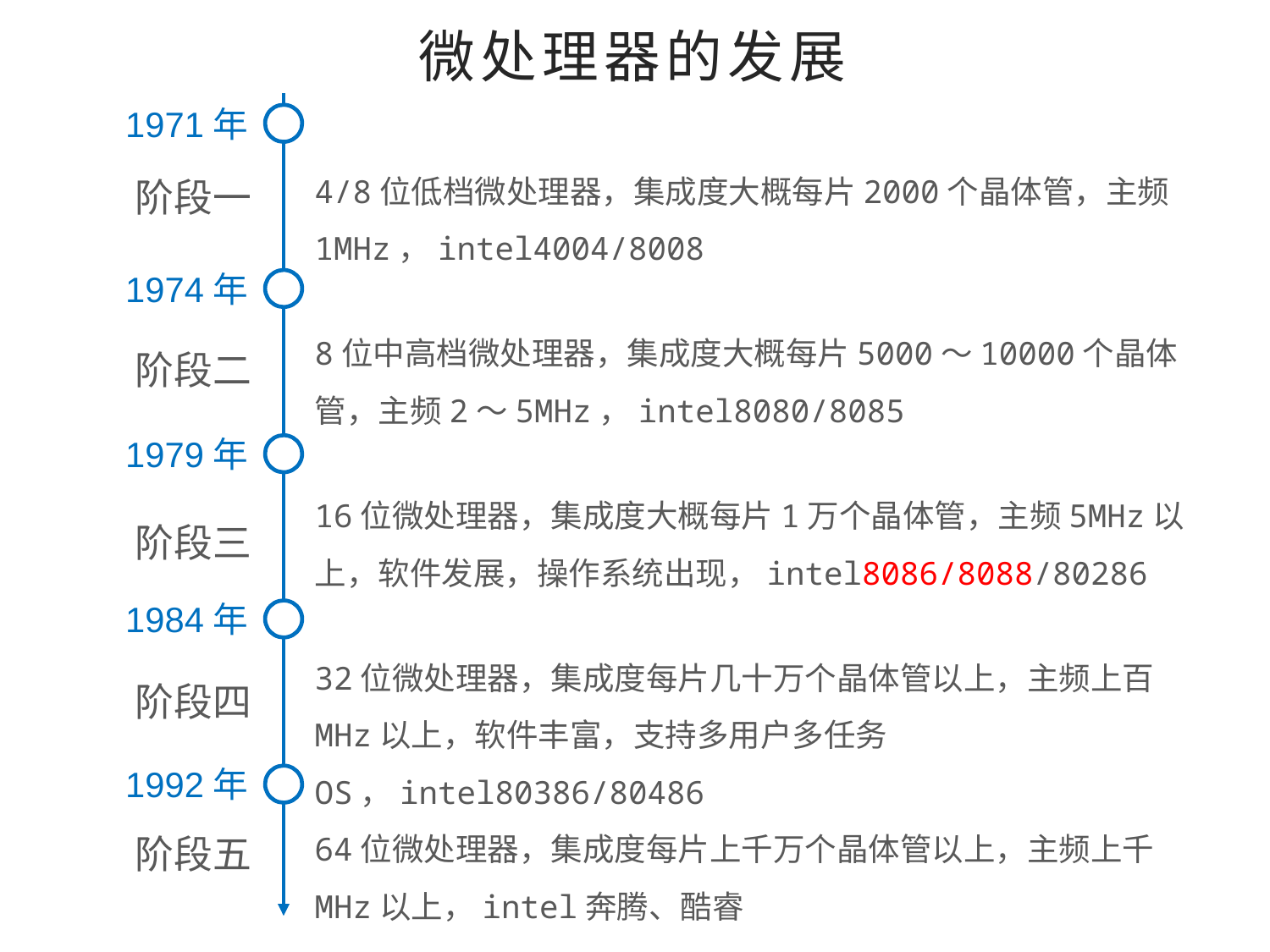

微处理器的发展
1971年

4/8位低档微处理器，集成度大概每片2000个晶体管，主频1MHz，intel4004/8008
阶段一
1974年

8位中高档微处理器，集成度大概每片5000～10000个晶体管，主频2～5MHz，intel8080/8085
阶段二
1979年

16位微处理器，集成度大概每片1万个晶体管，主频5MHz以上，软件发展，操作系统出现，intel8086/8088/80286
阶段三
1984年

32位微处理器，集成度每片几十万个晶体管以上，主频上百MHz以上，软件丰富，支持多用户多任务OS，intel80386/80486
阶段四
1992年

64位微处理器，集成度每片上千万个晶体管以上，主频上千MHz以上，intel奔腾、酷睿
阶段五